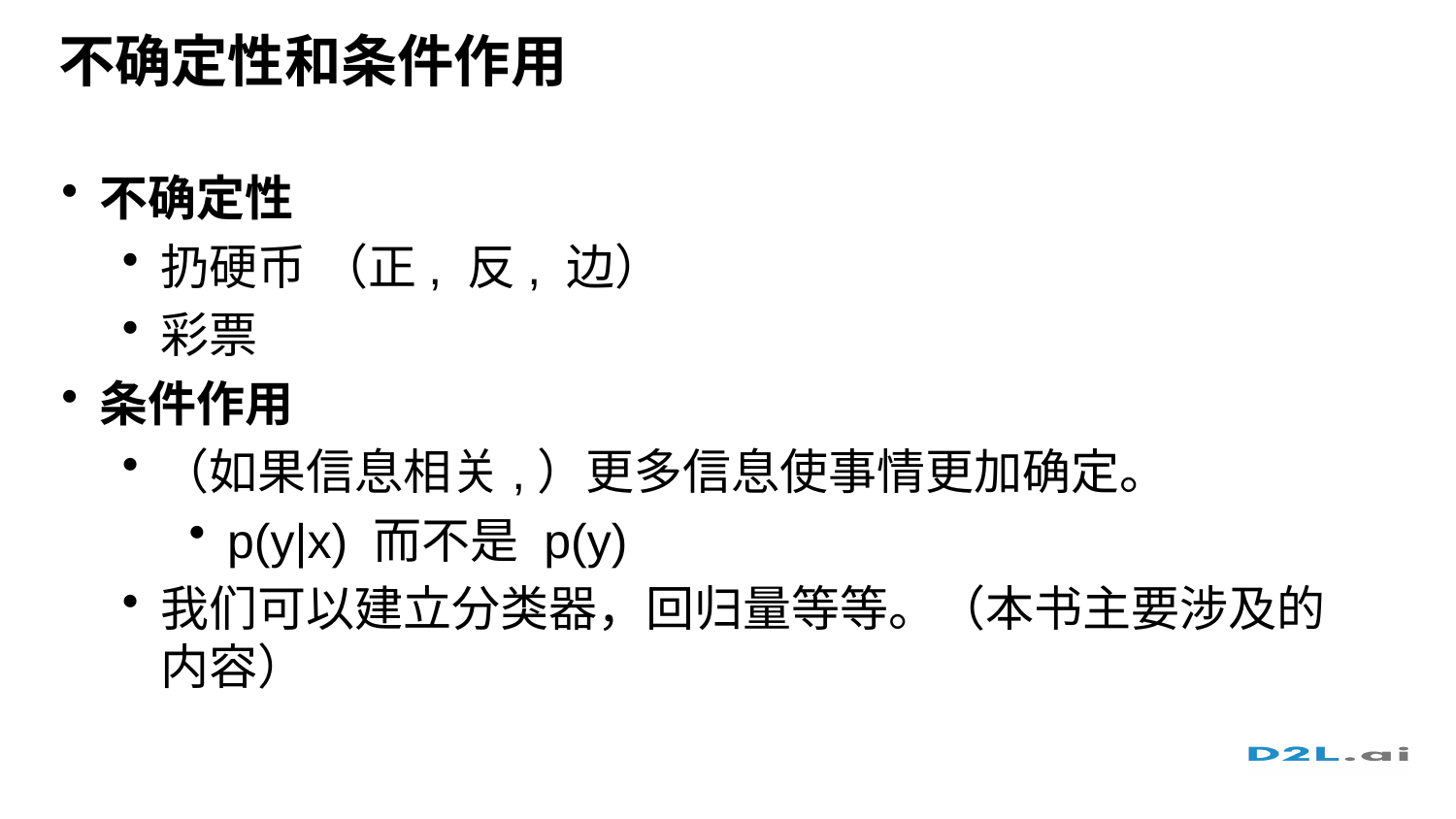

# 不确定性和条件作用
不确定性
扔硬币 （正, 反, 边）
彩票
条件作用
（如果信息相关,）更多信息使事情更加确定。
p(y|x) 而不是 p(y)
我们可以建立分类器，回归量等等。（本书主要涉及的内容）